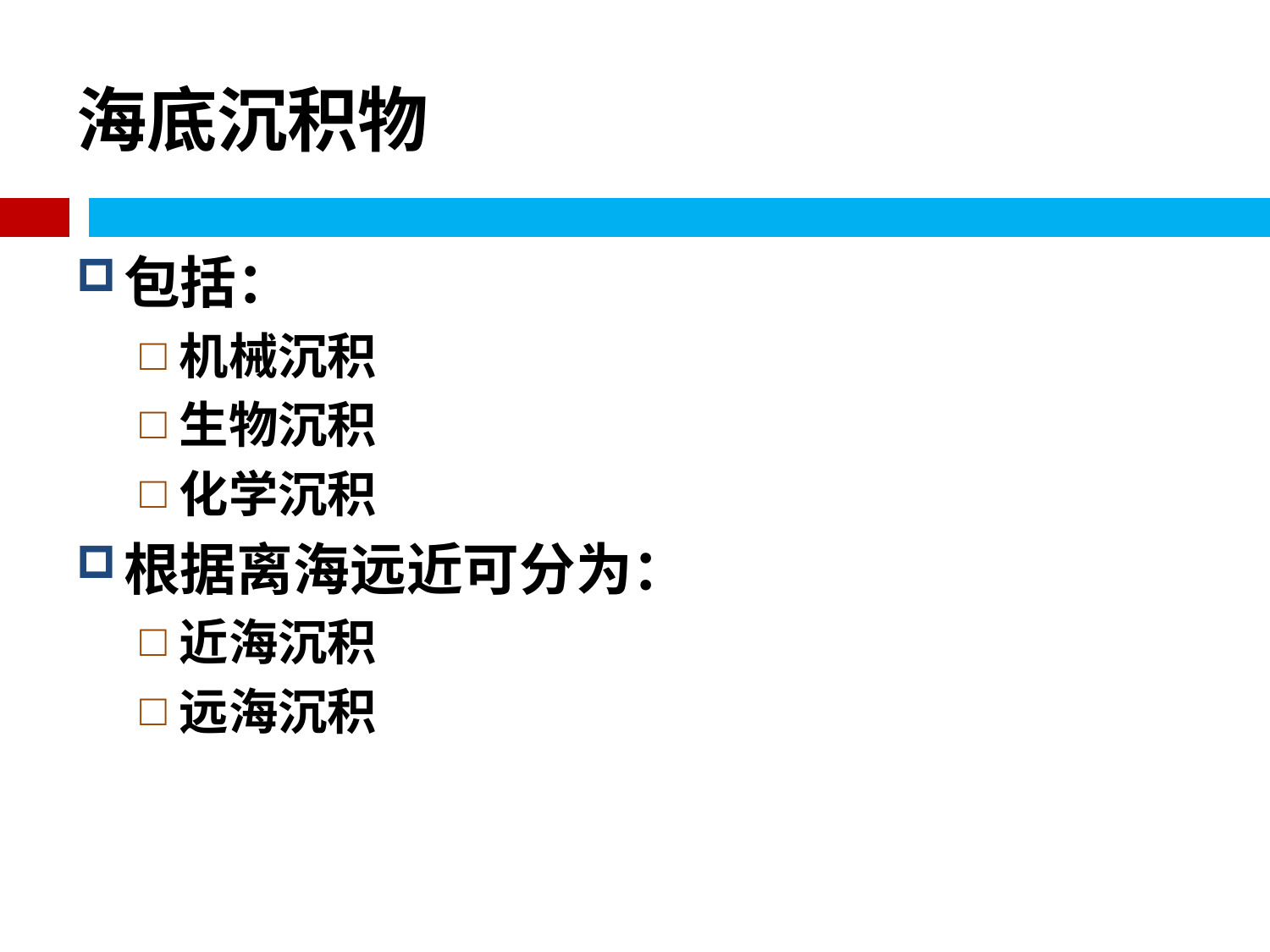

# 海底沉积物
包括：
机械沉积
生物沉积
化学沉积
根据离海远近可分为：
近海沉积
远海沉积